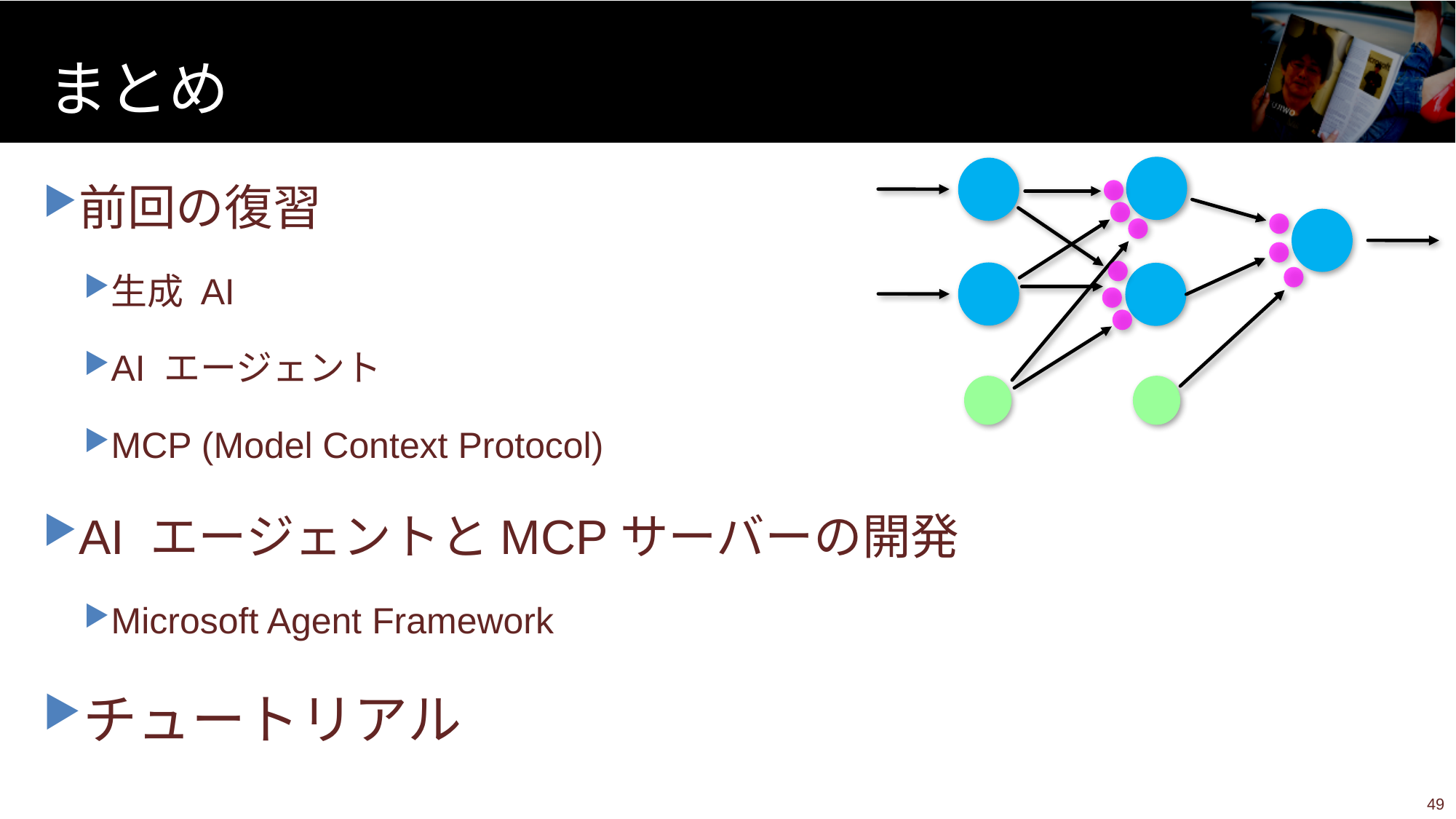

# まとめ
前回の復習
生成 AI
AI エージェント
MCP (Model Context Protocol)
AI エージェントとMCPサーバーの開発
Microsoft Agent Framework
チュートリアル

49